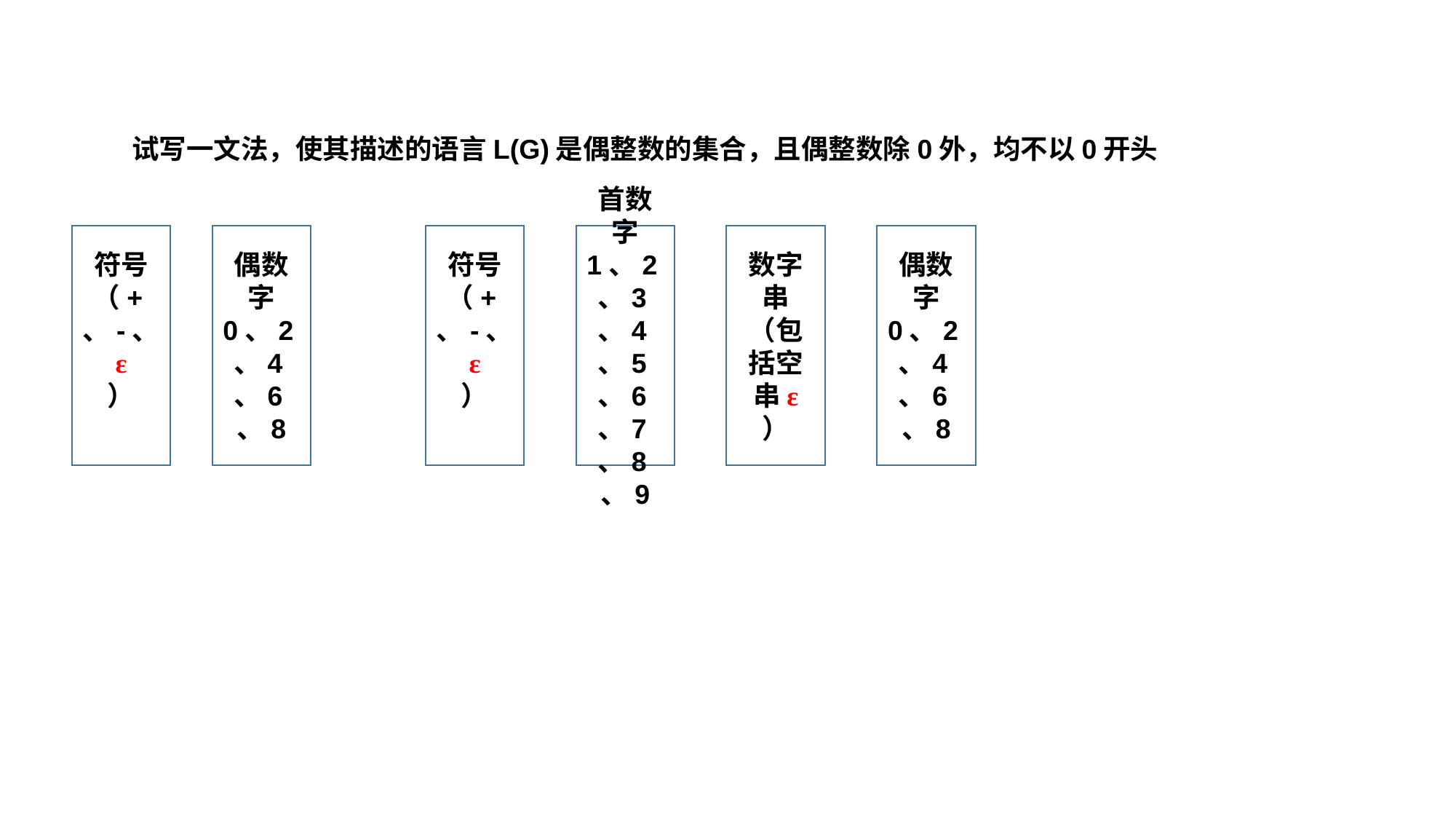

试写一文法，使其描述的语言L(G)是偶整数的集合，且偶整数除0外，均不以0开头
符号（+、-、ε
）

偶数字
0、2、4、6、8
符号（+、-、ε
）

首数字
1、2、3、4、5、6、7、8、9
数字串（包括空串ε
）
偶数字
0、2、4、6、8